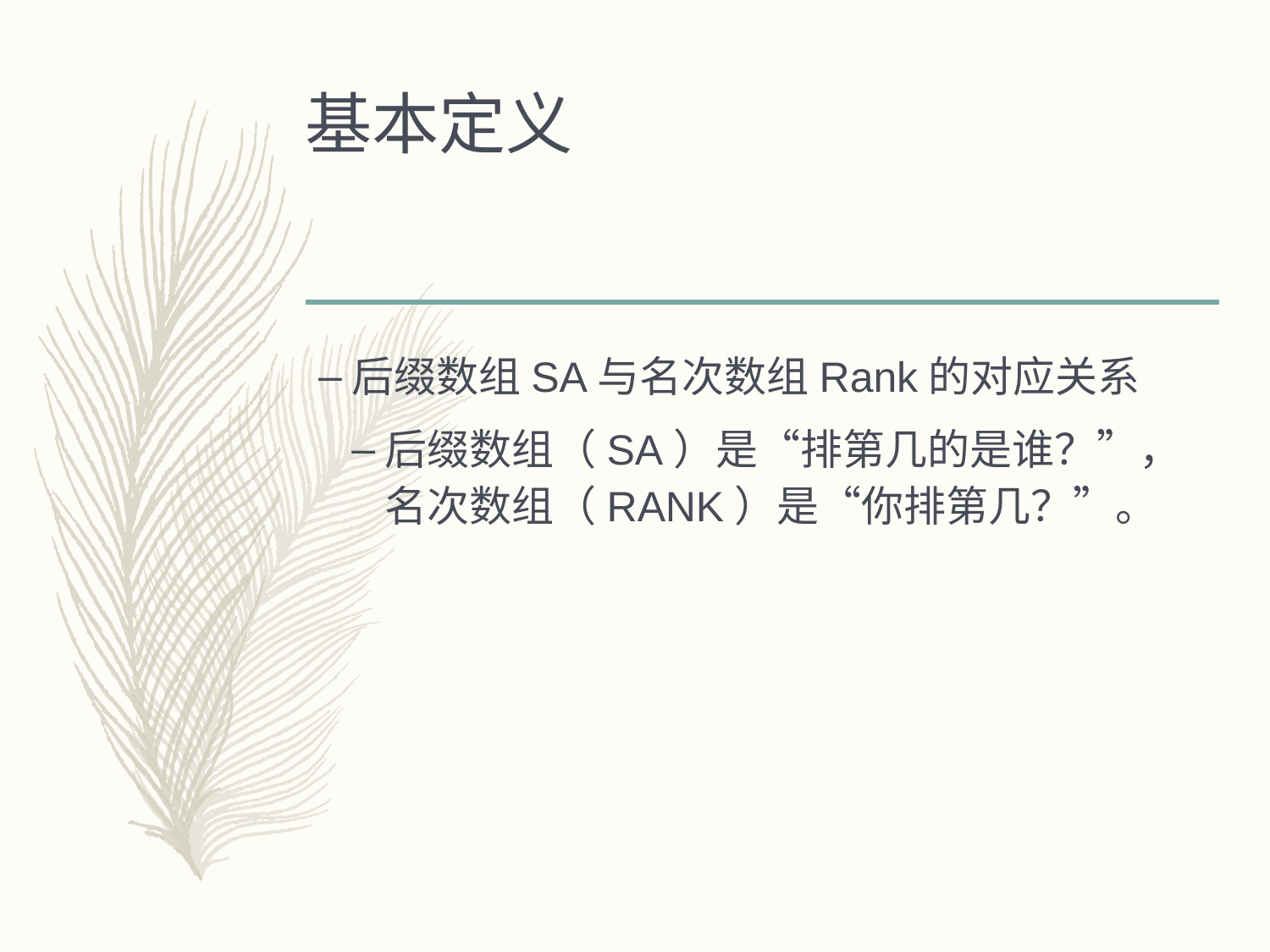

# 基本定义
后缀数组SA与名次数组Rank的对应关系
后缀数组（SA）是“排第几的是谁？”，名次数组（RANK）是“你排第几？”。